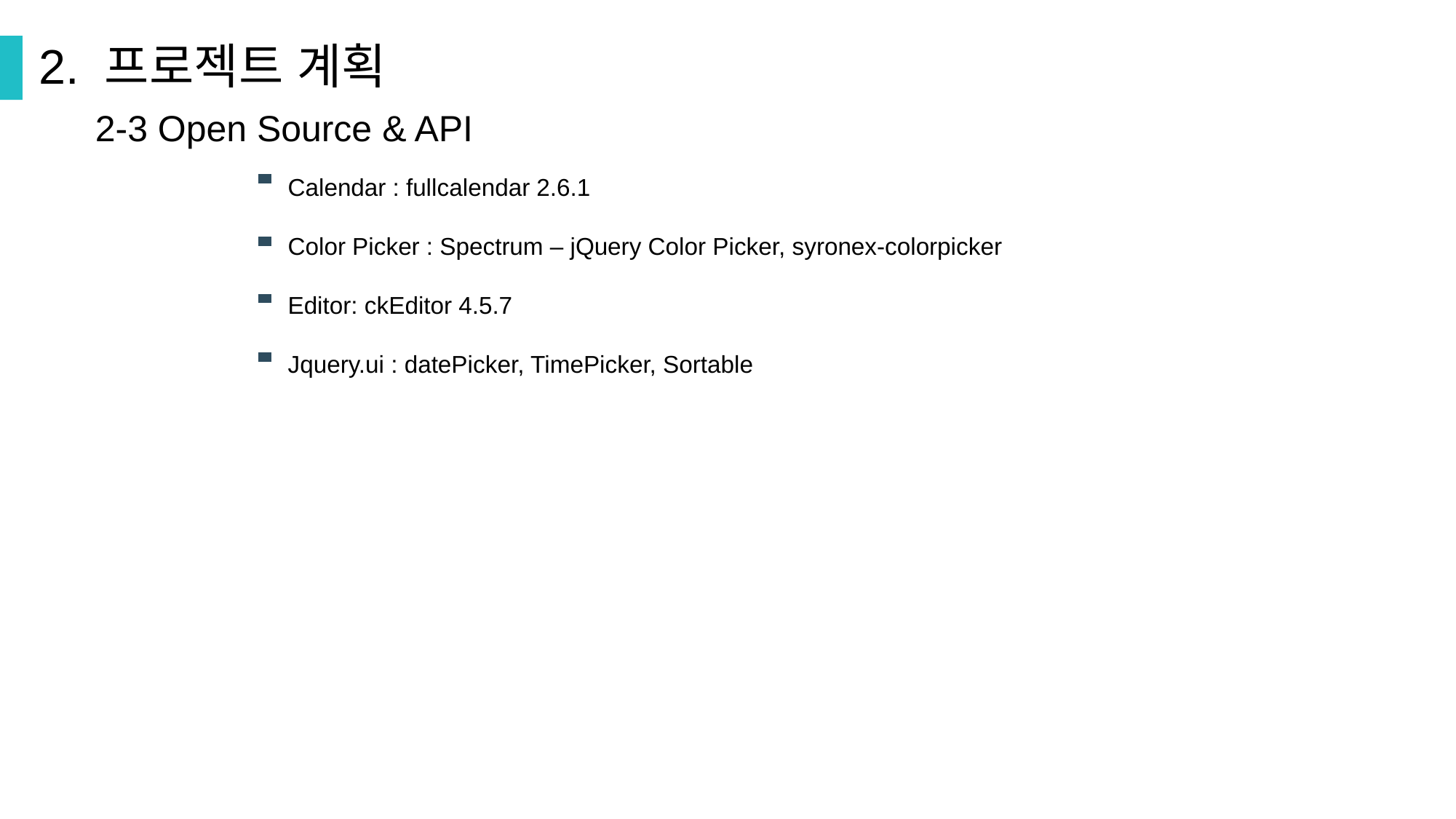

2. 프로젝트 계획

2-3 Open Source & API
Calendar : fullcalendar 2.6.1
Color Picker : Spectrum – jQuery Color Picker, syronex-colorpicker
Editor: ckEditor 4.5.7
Jquery.ui : datePicker, TimePicker, Sortable